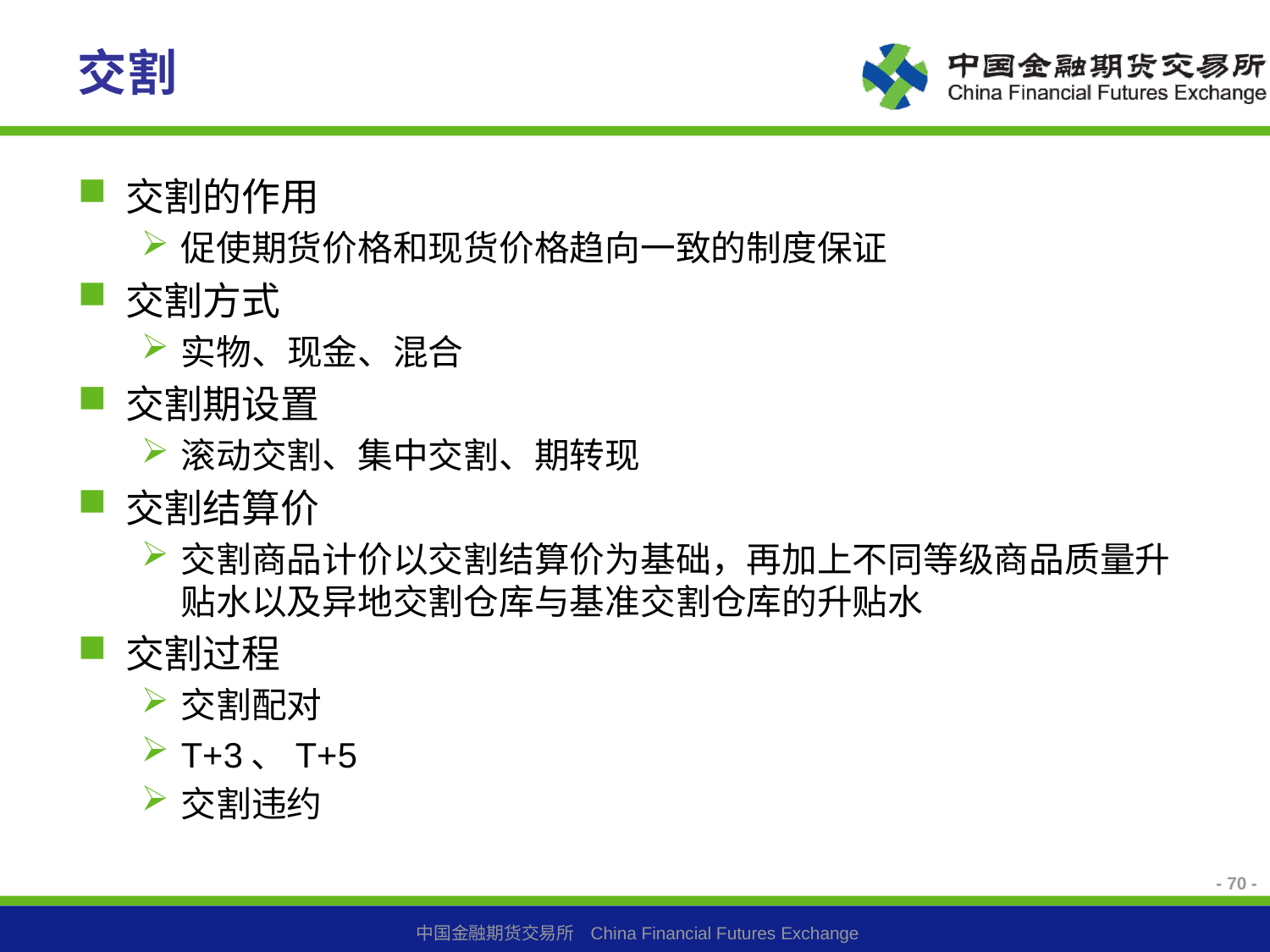

# 交割
交割的作用
促使期货价格和现货价格趋向一致的制度保证
交割方式
实物、现金、混合
交割期设置
滚动交割、集中交割、期转现
交割结算价
交割商品计价以交割结算价为基础，再加上不同等级商品质量升贴水以及异地交割仓库与基准交割仓库的升贴水
交割过程
交割配对
T+3、T+5
交割违约

- 70 -